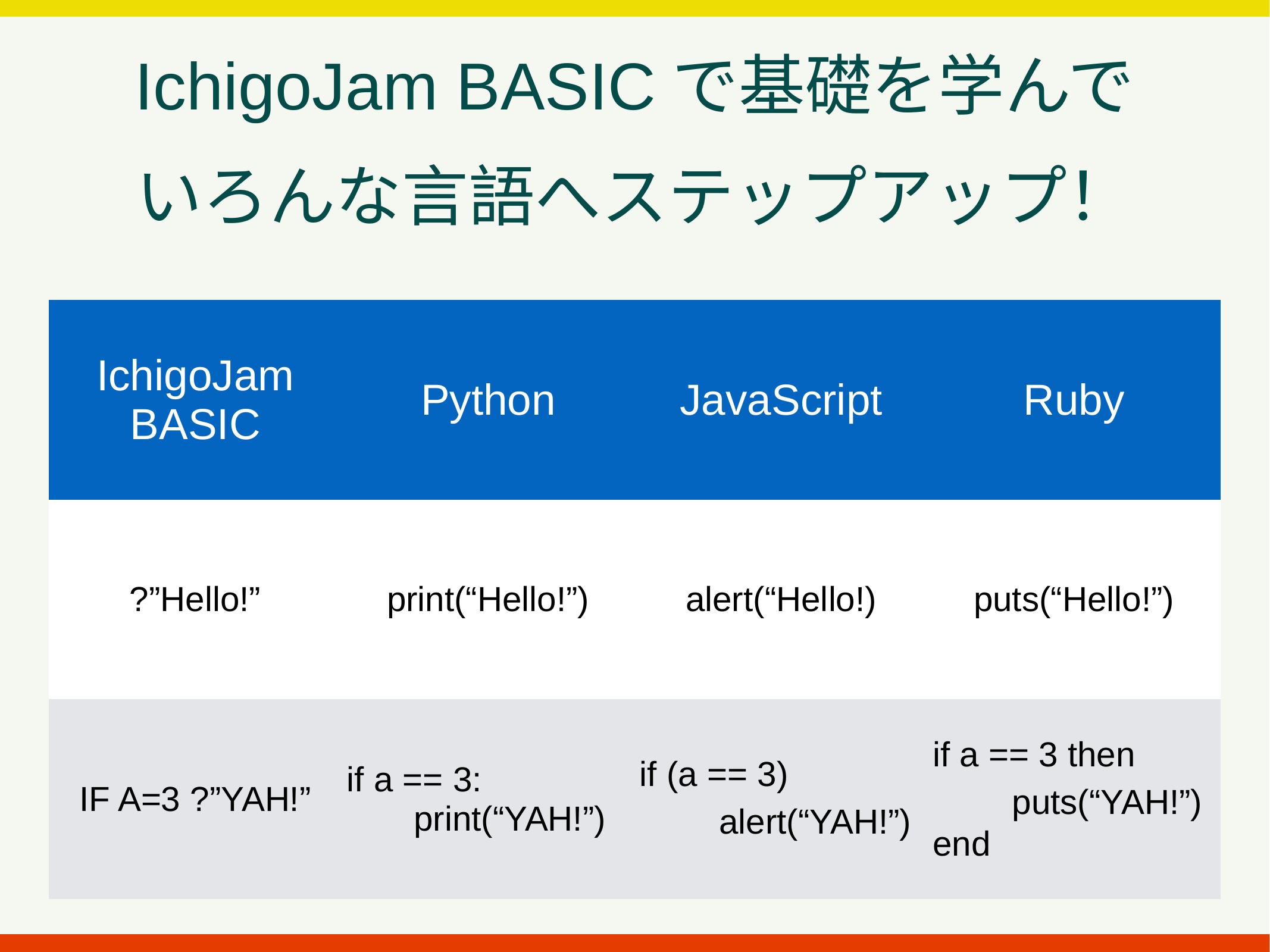

IchigoJam BASICで基礎を学んで
いろんな言語へステップアップ！
| IchigoJam BASIC | Python | JavaScript | Ruby |
| --- | --- | --- | --- |
| ?”Hello!” | print(“Hello!”) | alert(“Hello!) | puts(“Hello!”) |
| IF A=3 ?”YAH!” | if a == 3: print(“YAH!”) | if (a == 3) 　　alert(“YAH!”) | if a == 3 then 　　puts(“YAH!”) end |